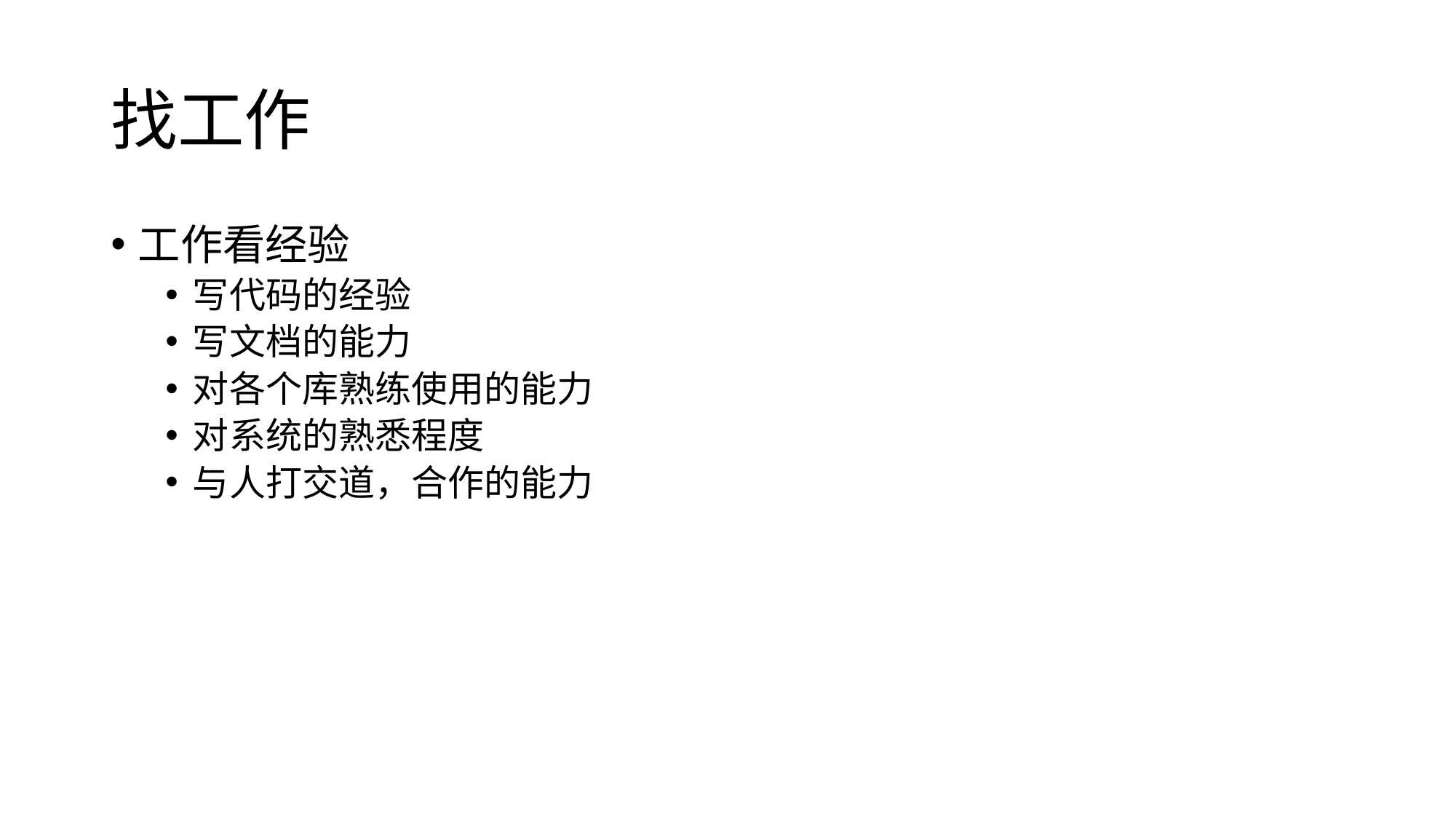

# 找工作
工作看经验
写代码的经验
写文档的能力
对各个库熟练使用的能力
对系统的熟悉程度
与人打交道，合作的能力